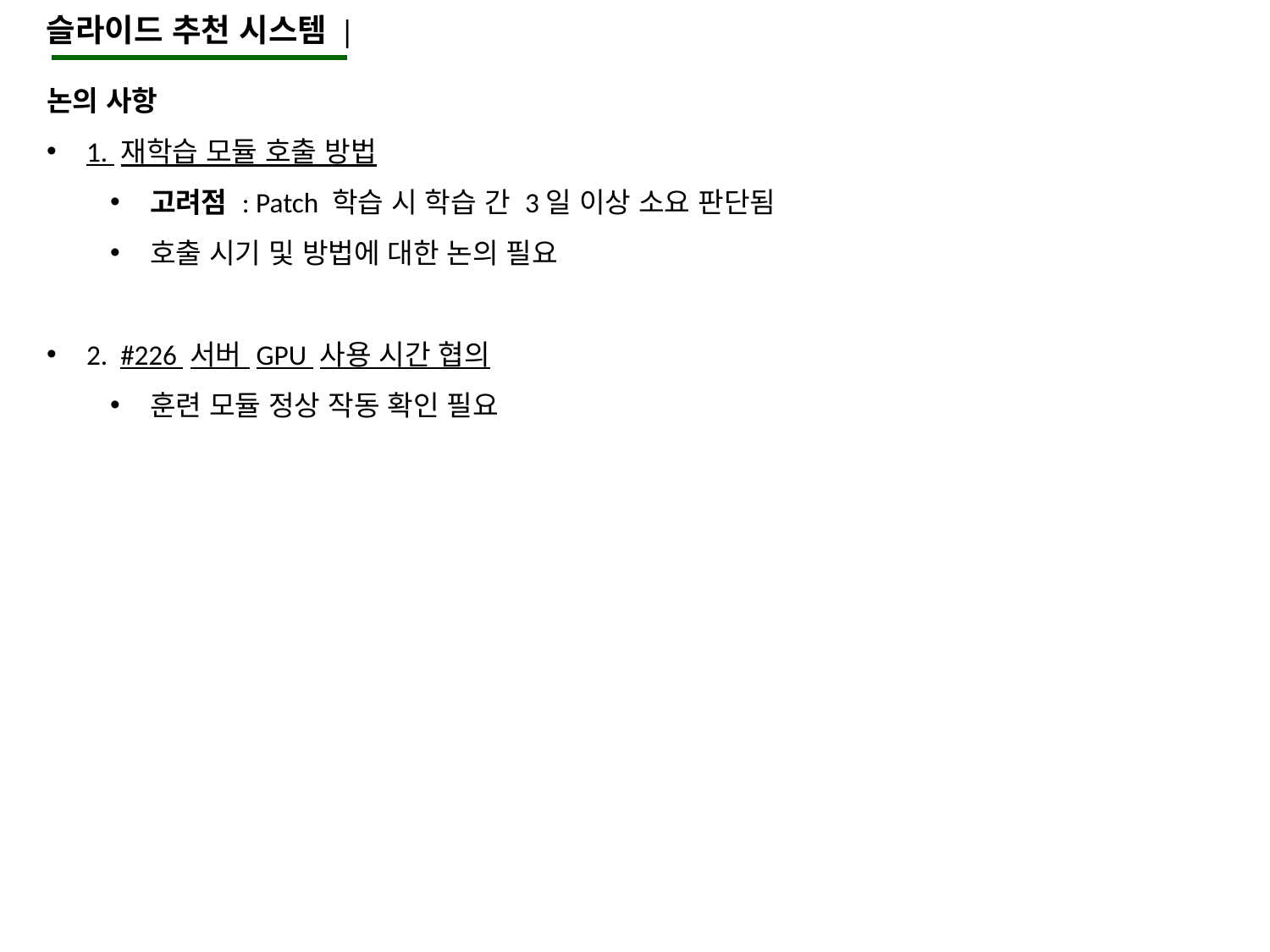

슬라이드 추천 시스템 |
논의 사항
1. 재학습 모듈 호출 방법
고려점 : Patch 학습 시 학습 간 3일 이상 소요 판단됨
호출 시기 및 방법에 대한 논의 필요

2.  #226 서버 GPU 사용 시간 협의
훈련 모듈 정상 작동 확인 필요